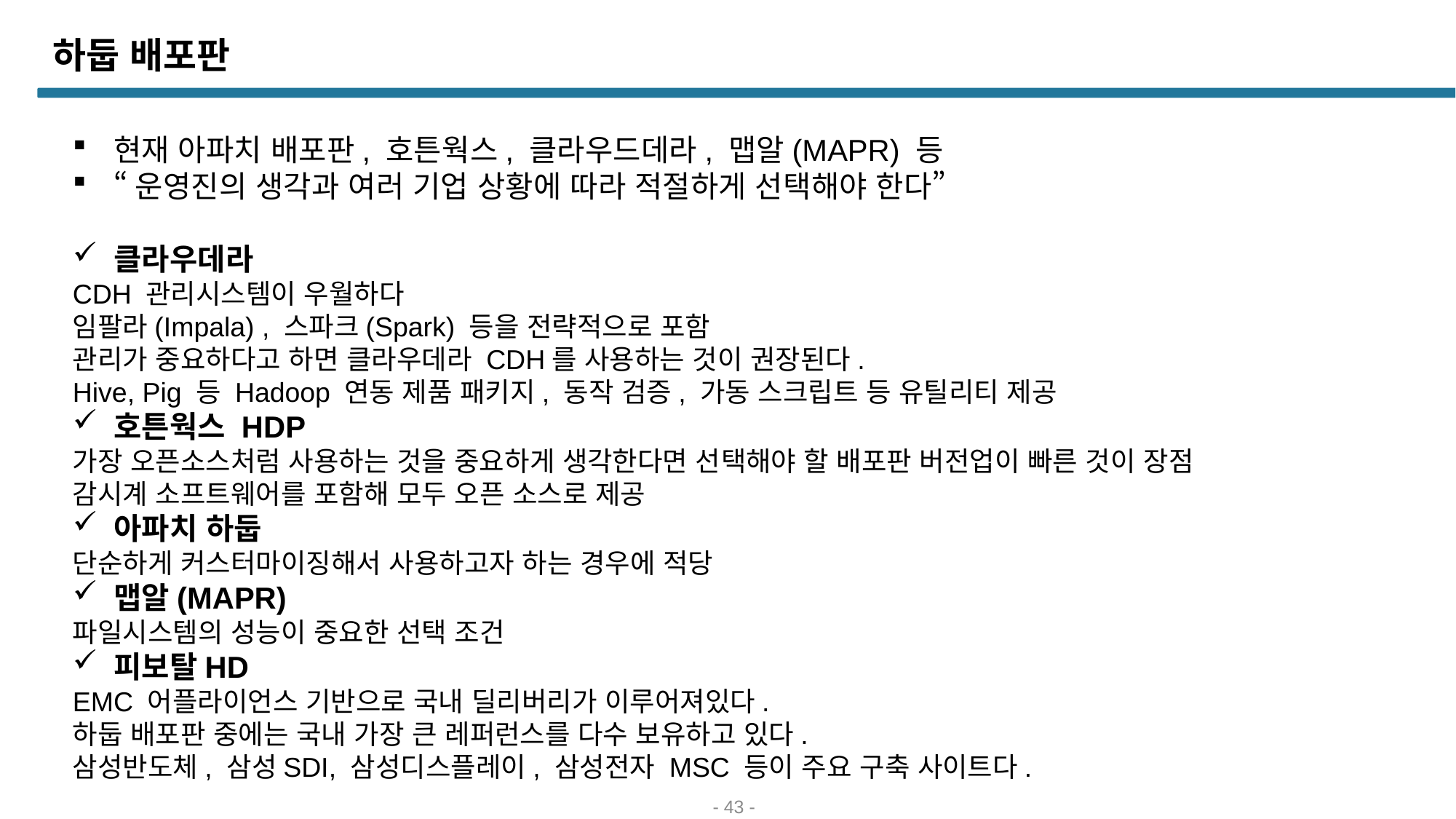

# 하둡 배포판
현재 아파치 배포판, 호튼웍스, 클라우드데라, 맵알(MAPR) 등
“운영진의 생각과 여러 기업 상황에 따라 적절하게 선택해야 한다”

클라우데라
CDH 관리시스템이 우월하다
임팔라(Impala) , 스파크(Spark) 등을 전략적으로 포함
관리가 중요하다고 하면 클라우데라 CDH를 사용하는 것이 권장된다.
Hive, Pig 등 Hadoop 연동 제품 패키지, 동작 검증, 가동 스크립트 등 유틸리티 제공
호튼웍스 HDP
가장 오픈소스처럼 사용하는 것을 중요하게 생각한다면 선택해야 할 배포판 버전업이 빠른 것이 장점
감시계 소프트웨어를 포함해 모두 오픈 소스로 제공
아파치 하둡
단순하게 커스터마이징해서 사용하고자 하는 경우에 적당
맵알(MAPR)
파일시스템의 성능이 중요한 선택 조건
피보탈HD
EMC 어플라이언스 기반으로 국내 딜리버리가 이루어져있다.
하둡 배포판 중에는 국내 가장 큰 레퍼런스를 다수 보유하고 있다.
삼성반도체, 삼성SDI, 삼성디스플레이, 삼성전자 MSC 등이 주요 구축 사이트다.
- 43 -